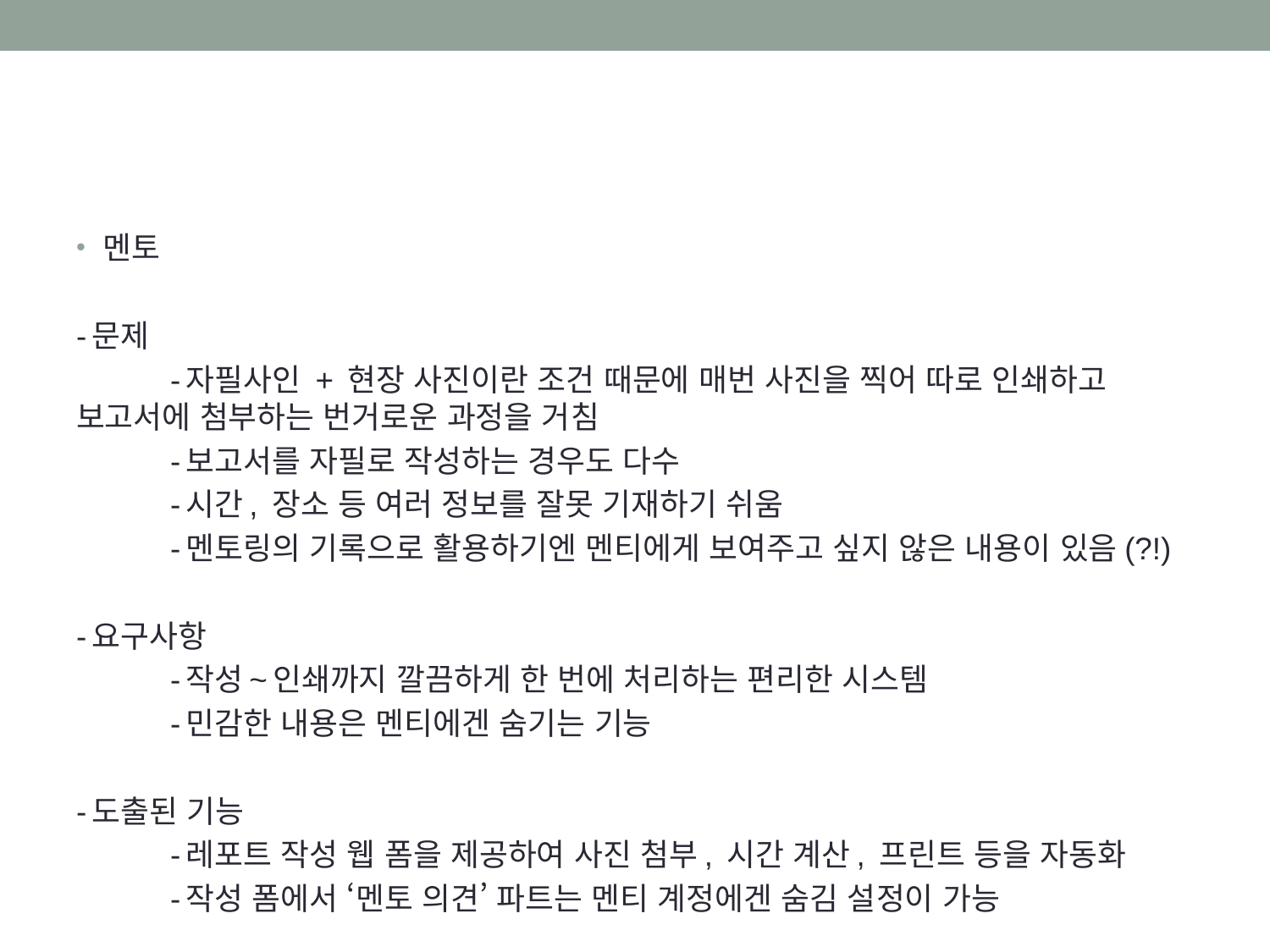

#
멘토

-문제
	-자필사인 + 현장 사진이란 조건 때문에 매번 사진을 찍어 따로 인쇄하고 보고서에 첨부하는 번거로운 과정을 거침
	-보고서를 자필로 작성하는 경우도 다수
	-시간, 장소 등 여러 정보를 잘못 기재하기 쉬움
	-멘토링의 기록으로 활용하기엔 멘티에게 보여주고 싶지 않은 내용이 있음(?!)

-요구사항
	-작성~인쇄까지 깔끔하게 한 번에 처리하는 편리한 시스템
	-민감한 내용은 멘티에겐 숨기는 기능

-도출된 기능
	-레포트 작성 웹 폼을 제공하여 사진 첨부, 시간 계산, 프린트 등을 자동화
	-작성 폼에서 ‘멘토 의견’ 파트는 멘티 계정에겐 숨김 설정이 가능